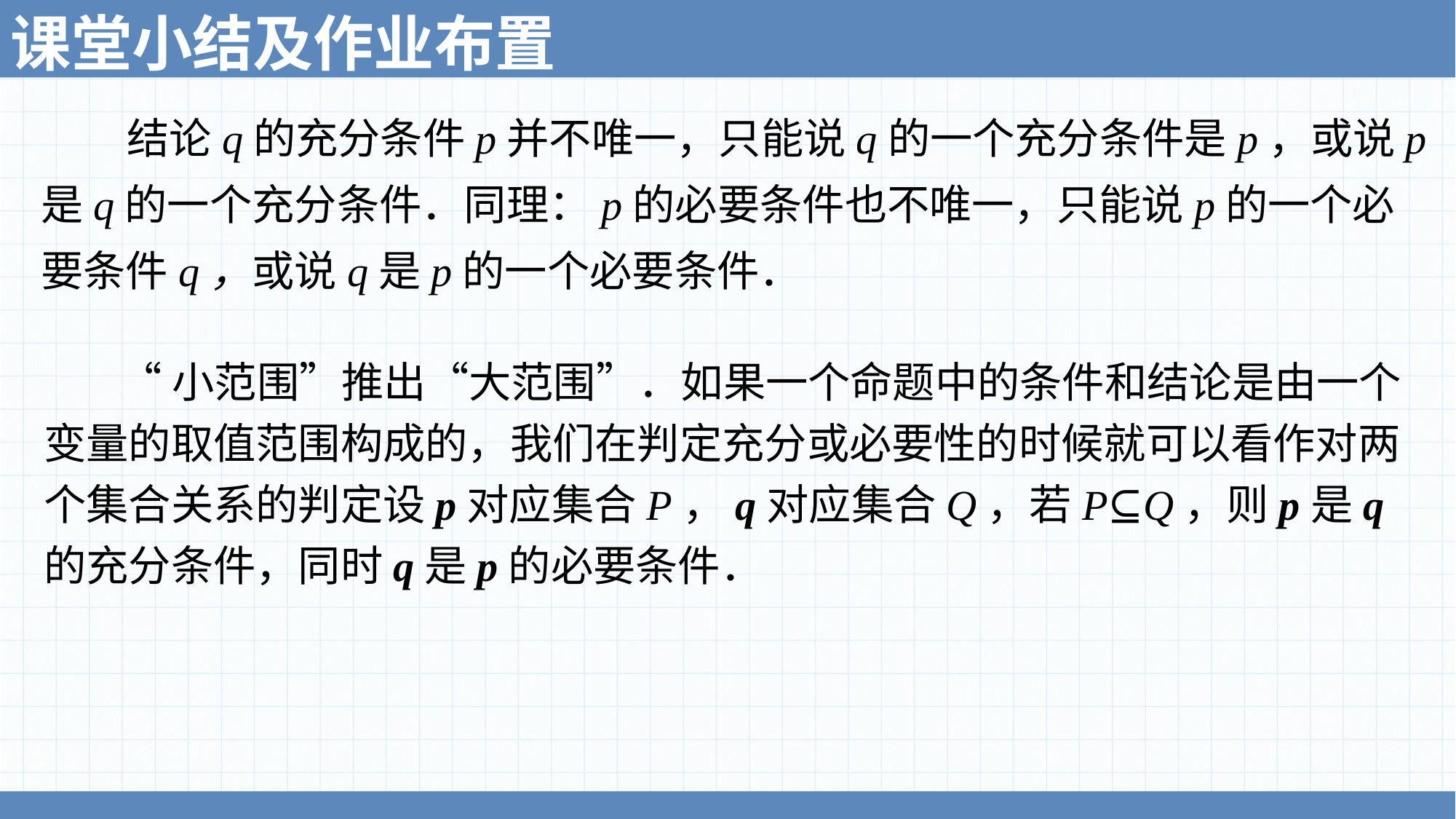

课堂小结及作业布置
        结论q的充分条件p并不唯一，只能说q的一个充分条件是p，或说p是q的一个充分条件．同理：p的必要条件也不唯一，只能说p的一个必要条件q，或说q是p的一个必要条件．
        “小范围”推出“大范围”．如果一个命题中的条件和结论是由一个变量的取值范围构成的，我们在判定充分或必要性的时候就可以看作对两个集合关系的判定设p对应集合P，q对应集合Q，若P⊆Q，则p是q的充分条件，同时q是p的必要条件．